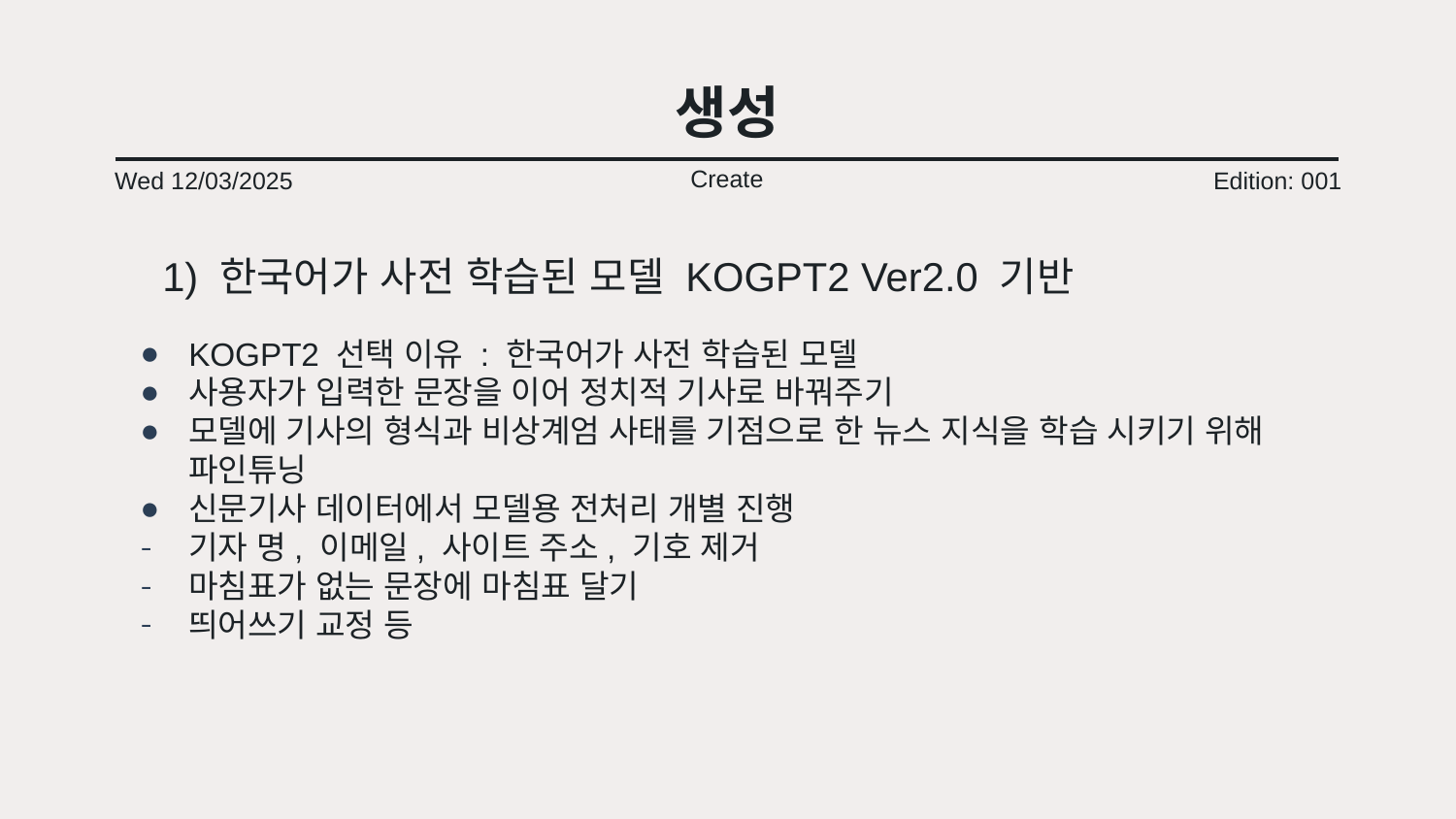

# 생성
Create
Wed 12/03/2025
Edition: 001
  1) 한국어가 사전 학습된 모델 KOGPT2 Ver2.0 기반

KOGPT2 선택 이유 : 한국어가 사전 학습된 모델
사용자가 입력한 문장을 이어 정치적 기사로 바꿔주기
모델에 기사의 형식과 비상계엄 사태를 기점으로 한 뉴스 지식을 학습 시키기 위해 파인튜닝
신문기사 데이터에서 모델용 전처리 개별 진행
기자 명, 이메일, 사이트 주소, 기호 제거
마침표가 없는 문장에 마침표 달기
띄어쓰기 교정 등